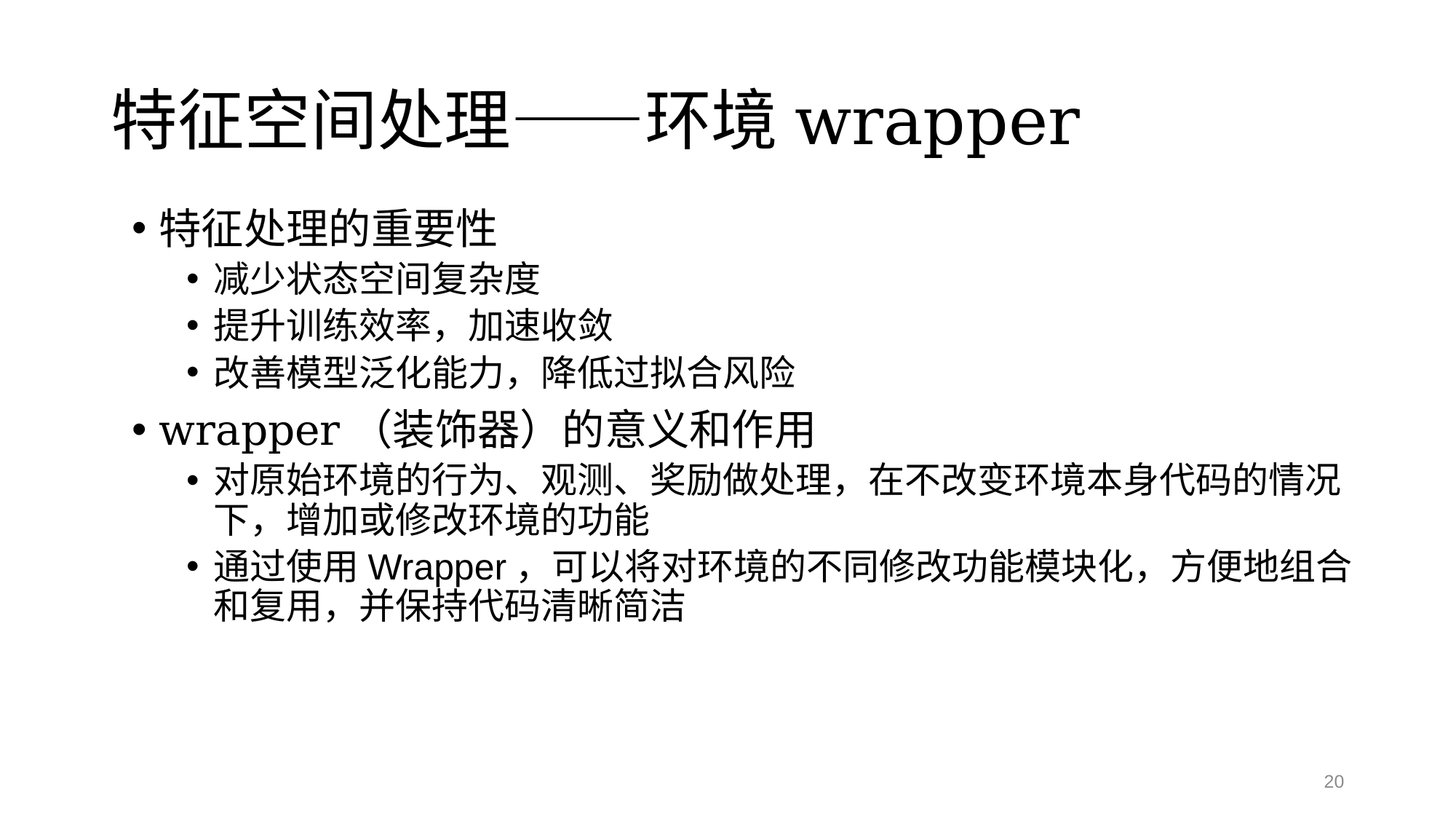

# 特征空间处理——环境wrapper
特征处理的重要性
减少状态空间复杂度
提升训练效率，加速收敛
改善模型泛化能力，降低过拟合风险
wrapper（装饰器）的意义和作用
对原始环境的行为、观测、奖励做处理，在不改变环境本身代码的情况下，增加或修改环境的功能
通过使用Wrapper，可以将对环境的不同修改功能模块化，方便地组合和复用，并保持代码清晰简洁
20